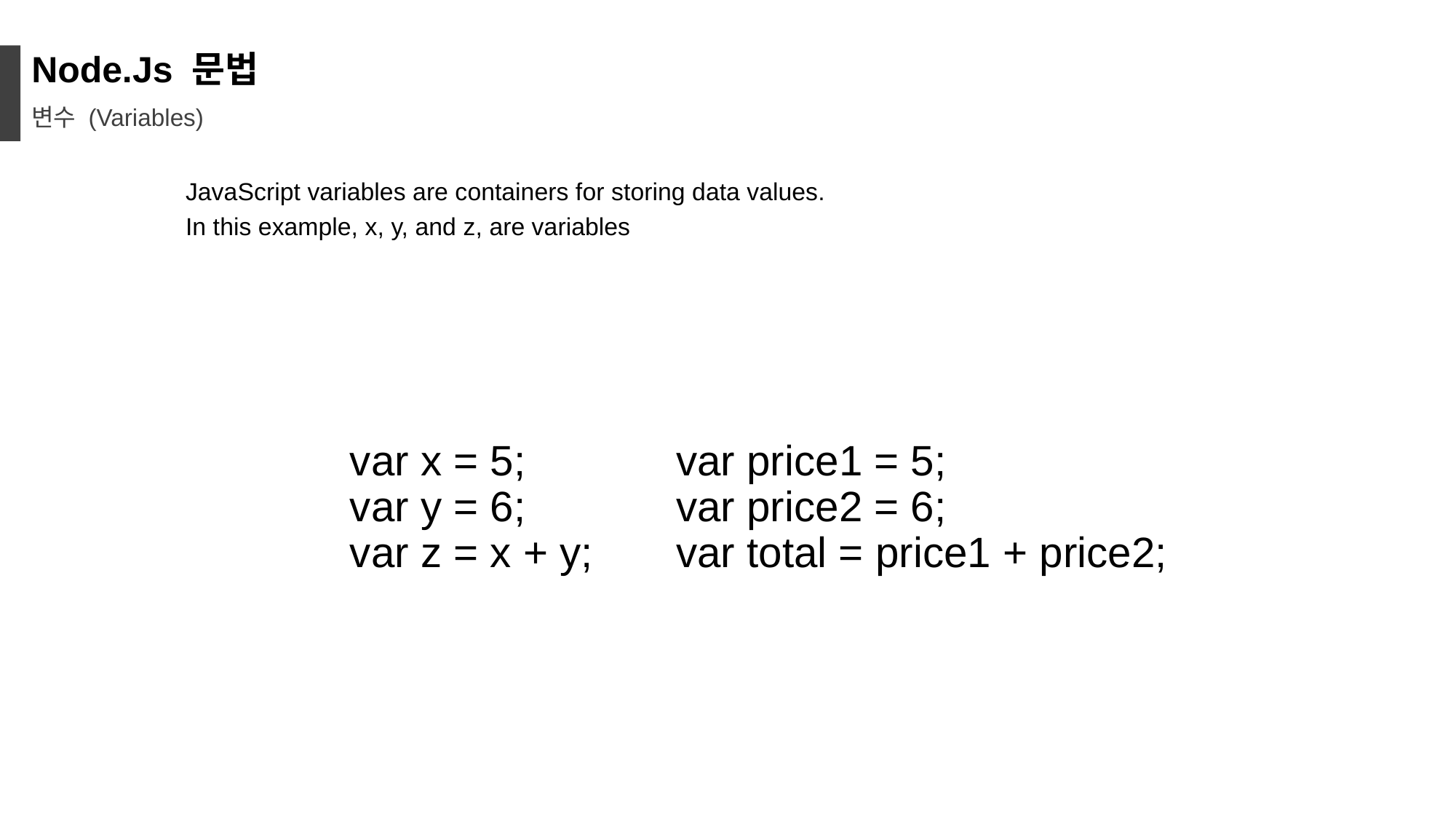

Node.Js 문법
변수 (Variables)
JavaScript variables are containers for storing data values.
In this example, x, y, and z, are variables

var x = 5;
var y = 6;
var z = x + y;
var price1 = 5;
var price2 = 6;
var total = price1 + price2;